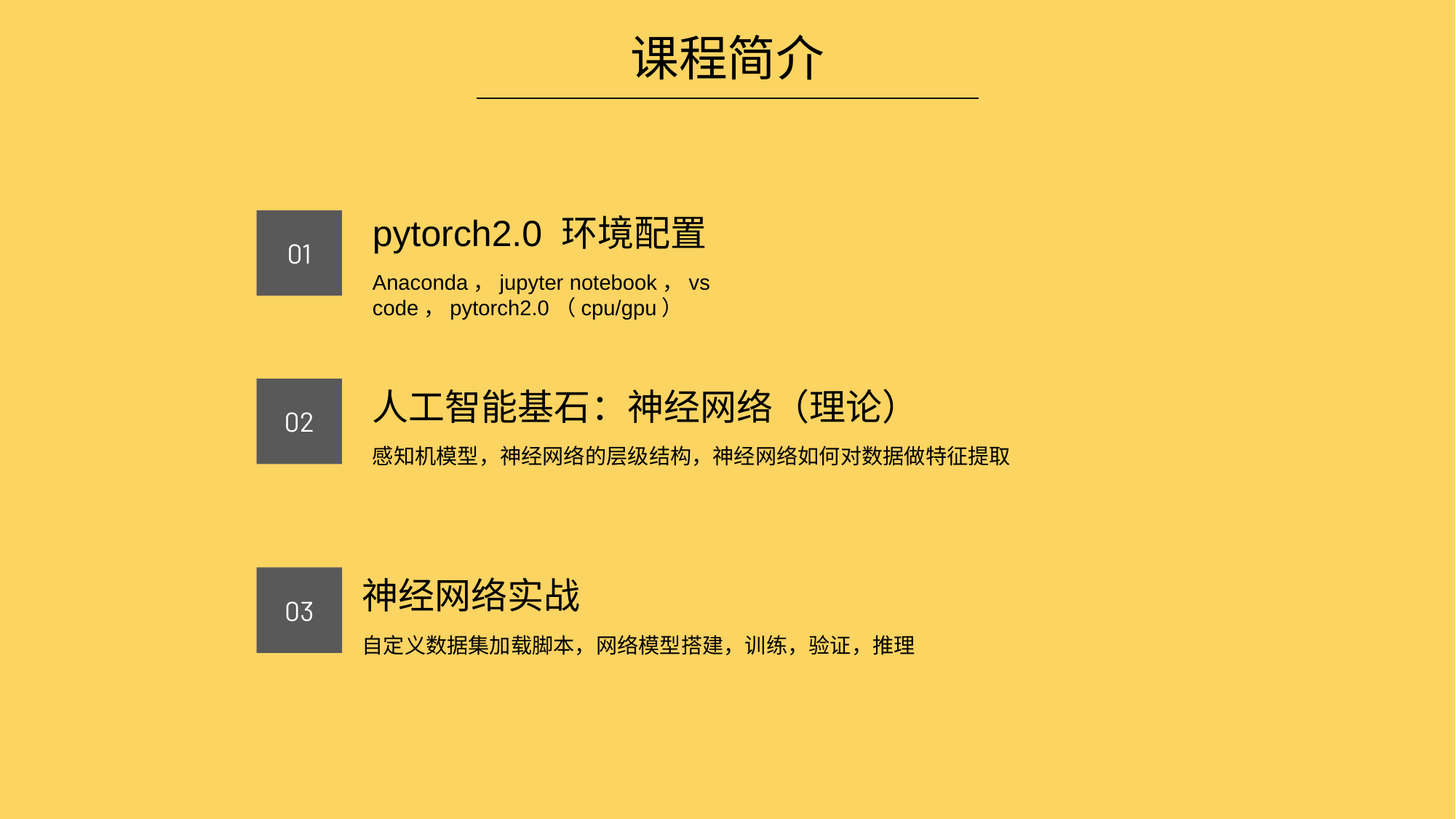

课程简介
pytorch2.0 环境配置
01
Anaconda，jupyter notebook，vs code，pytorch2.0（cpu/gpu）
人工智能基石：神经网络（理论）
02
感知机模型，神经网络的层级结构，神经网络如何对数据做特征提取
神经网络实战
03
自定义数据集加载脚本，网络模型搭建，训练，验证，推理